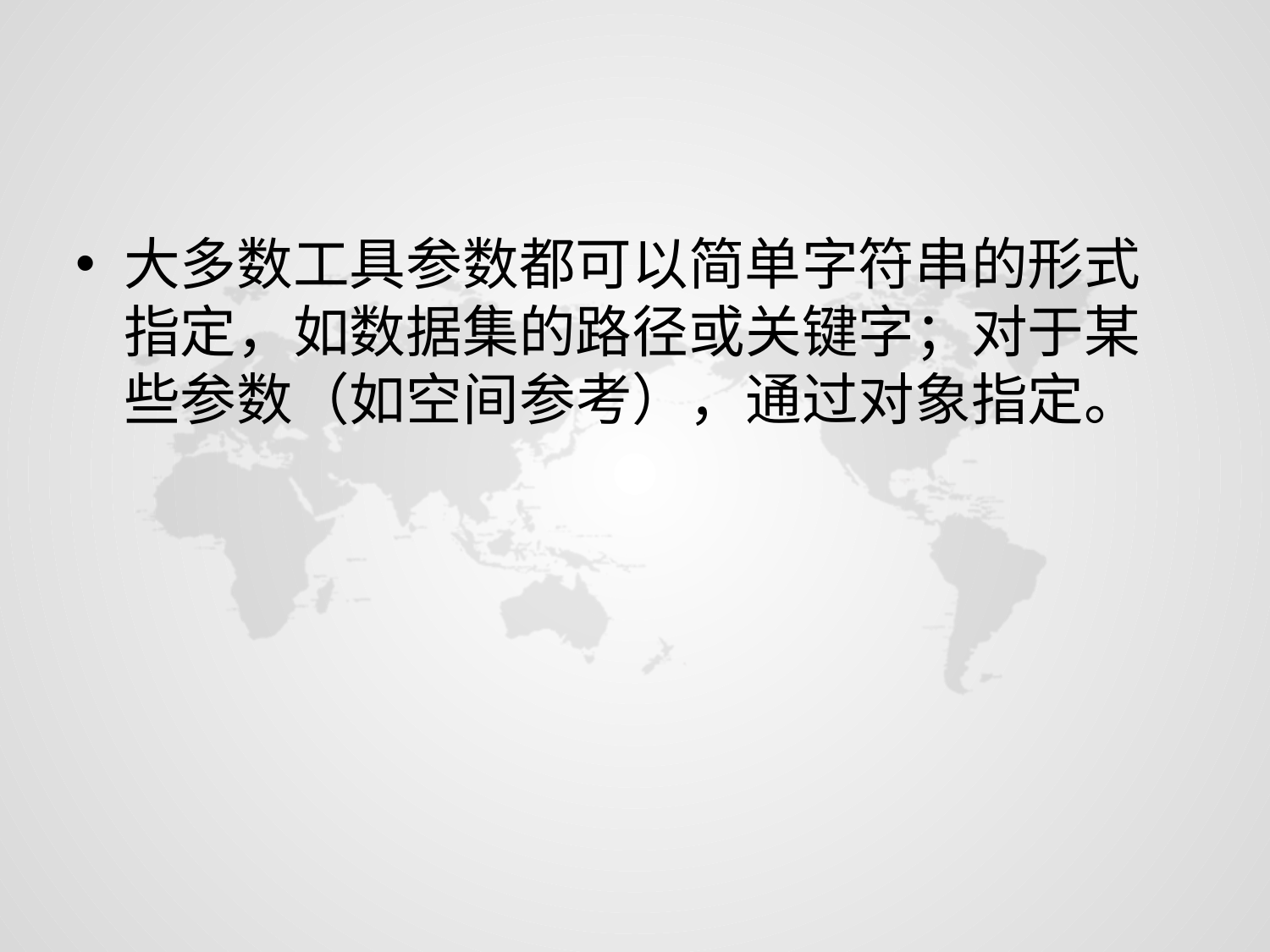

#
大多数工具参数都可以简单字符串的形式指定，如数据集的路径或关键字；对于某些参数（如空间参考），通过对象指定。